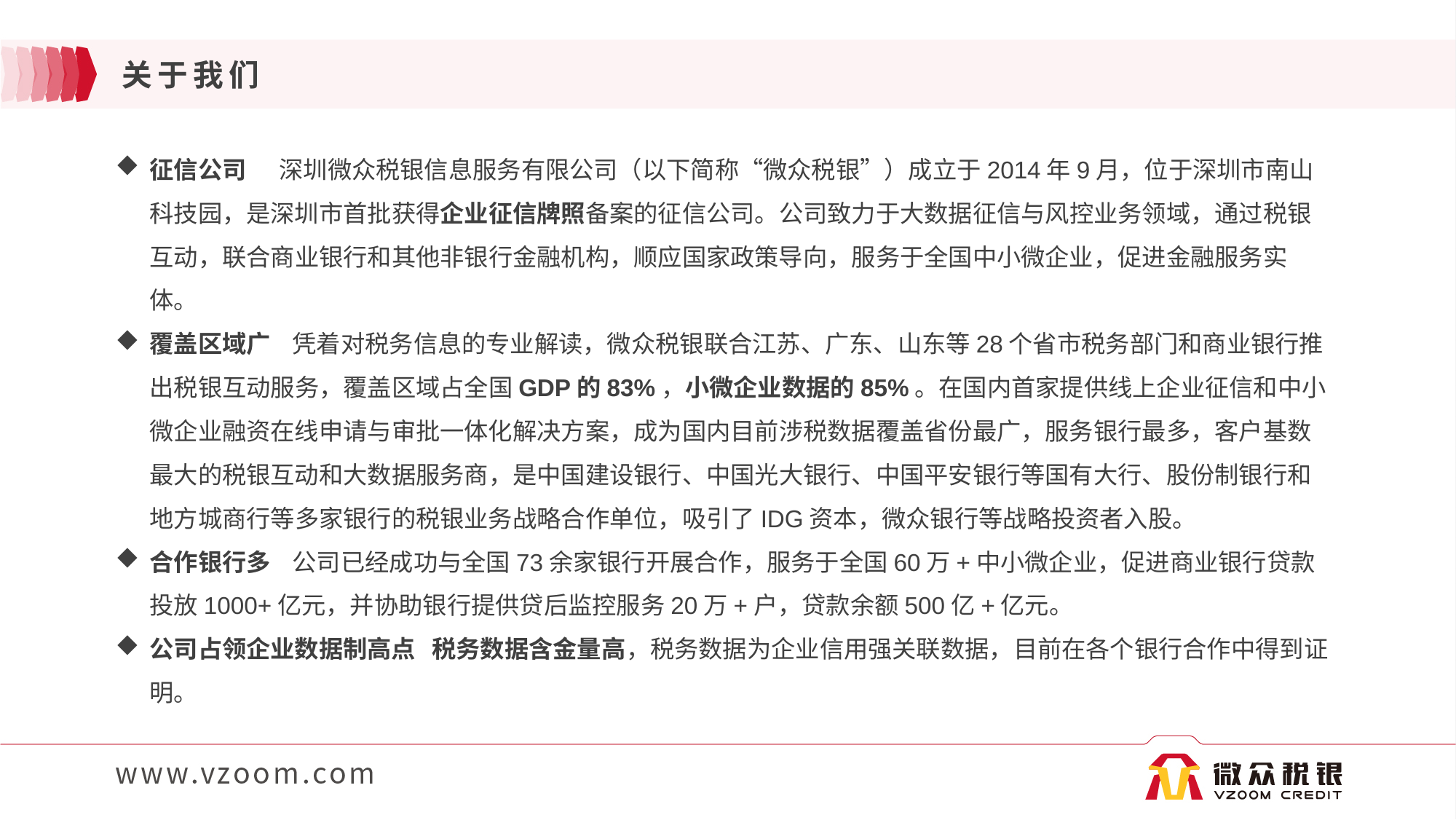

# 关于我们
征信公司      深圳微众税银信息服务有限公司（以下简称“微众税银”）成立于2014年9月，位于深圳市南山科技园，是深圳市首批获得企业征信牌照备案的征信公司。公司致力于大数据征信与风控业务领域，通过税银互动，联合商业银行和其他非银行金融机构，顺应国家政策导向，服务于全国中小微企业，促进金融服务实体。
覆盖区域广    凭着对税务信息的专业解读，微众税银联合江苏、广东、山东等28个省市税务部门和商业银行推出税银互动服务，覆盖区域占全国GDP的83%，小微企业数据的85%。在国内首家提供线上企业征信和中小微企业融资在线申请与审批一体化解决方案，成为国内目前涉税数据覆盖省份最广，服务银行最多，客户基数最大的税银互动和大数据服务商，是中国建设银行、中国光大银行、中国平安银行等国有大行、股份制银行和地方城商行等多家银行的税银业务战略合作单位，吸引了IDG资本，微众银行等战略投资者入股。
合作银行多    公司已经成功与全国73余家银行开展合作，服务于全国60万+中小微企业，促进商业银行贷款投放1000+亿元，并协助银行提供贷后监控服务20万+户，贷款余额500亿+亿元。
公司占领企业数据制高点   税务数据含金量高，税务数据为企业信用强关联数据，目前在各个银行合作中得到证明。